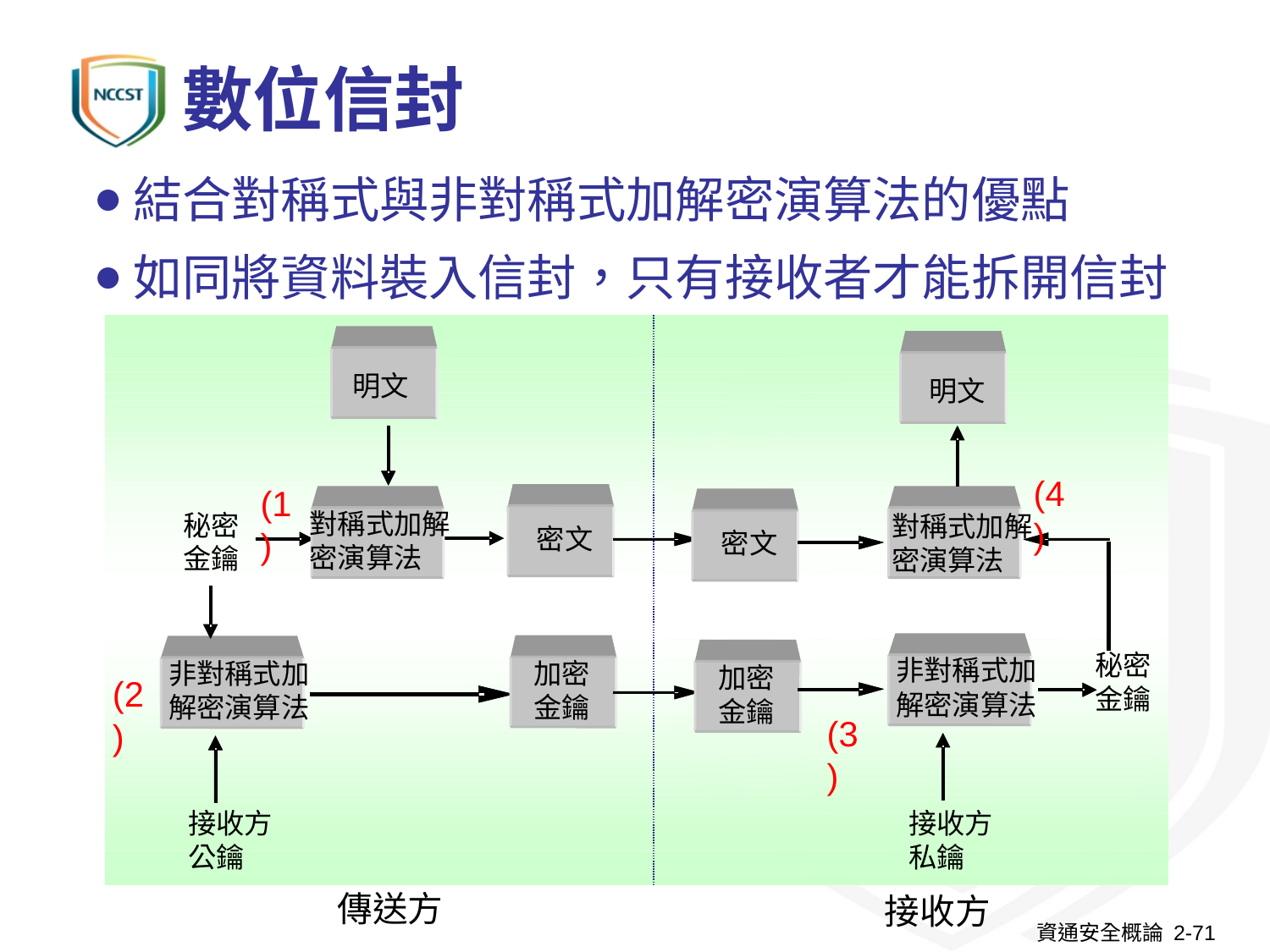

# 數位信封
結合對稱式與非對稱式加解密演算法的優點
如同將資料裝入信封，只有接收者才能拆開信封

明文
明文

(4)
(1)

對稱式加解密演算法
秘密金鑰
對稱式加解密演算法
密文
密文

秘密金鑰
非對稱式加解密演算法
非對稱式加解密演算法
加密金鑰
加密金鑰
(2)

(3)

接收方公鑰
接收方私鑰

傳送方
接收方